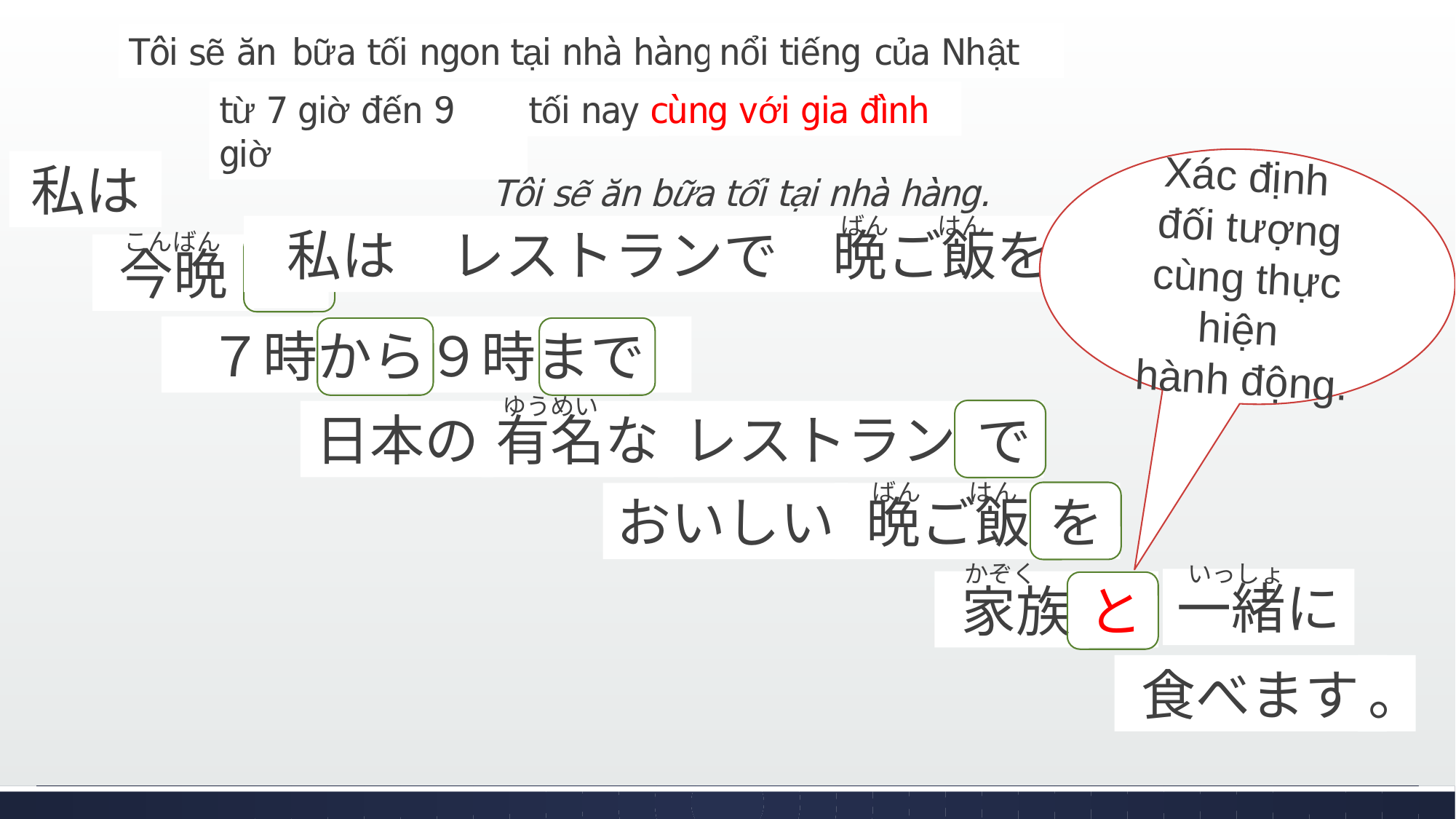

của Nhật
nổi tiếng
tại nhà hàng
bữa tối
ngon
Tôi sẽ ăn
cùng với gia đình
từ 7 giờ đến 9 giờ
tối nay
Xác định
đối tượng cùng thực hiện
hành động.
私は
Tôi sẽ ăn bữa tối tại nhà hàng.
ばん　　はん　　　　　た
私は　レストランで　晩ご飯を　食べます。
こんばん
×
今晩

７時から９時まで

ゆうめい

日本の
有名な
レストラン
で
ばん　　はん

おいしい
晩ご飯
を
かぞく
いっしょ
一緒に
家族
と

食べます
。